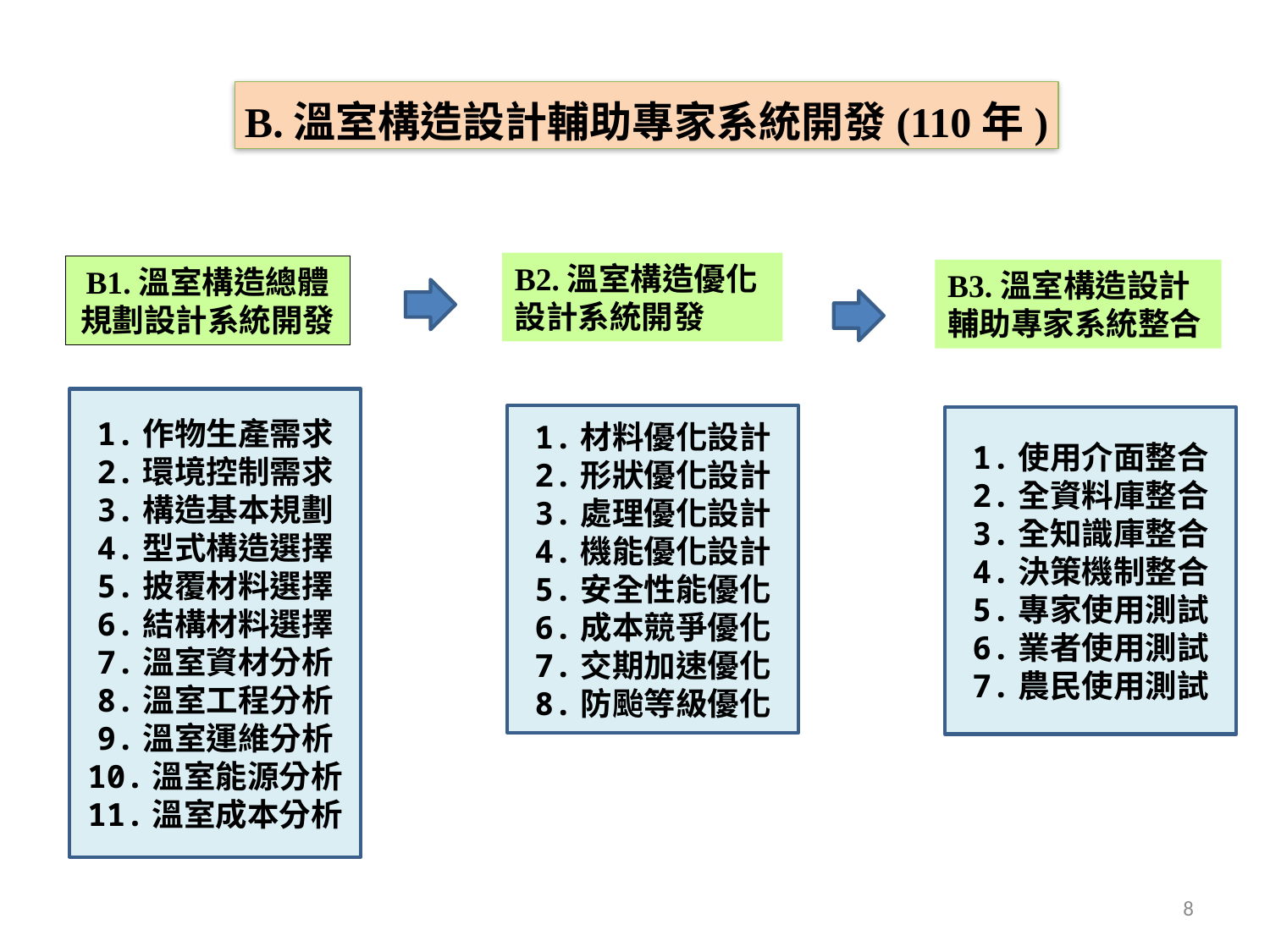

B.溫室構造設計輔助專家系統開發(110年)
B2.溫室構造優化 設計系統開發
B1.溫室構造總體規劃設計系統開發
B3.溫室構造設計輔助專家系統整合

1.作物生產需求
2.環境控制需求
3.構造基本規劃
4.型式構造選擇
5.披覆材料選擇
6.結構材料選擇
7.溫室資材分析
8.溫室工程分析
9.溫室運維分析
10.溫室能源分析
11.溫室成本分析
1.材料優化設計
2.形狀優化設計
3.處理優化設計
4.機能優化設計
5.安全性能優化
6.成本競爭優化
7.交期加速優化
8.防颱等級優化
1.使用介面整合
2.全資料庫整合
3.全知識庫整合
4.決策機制整合
5.專家使用測試
6.業者使用測試
7.農民使用測試
8